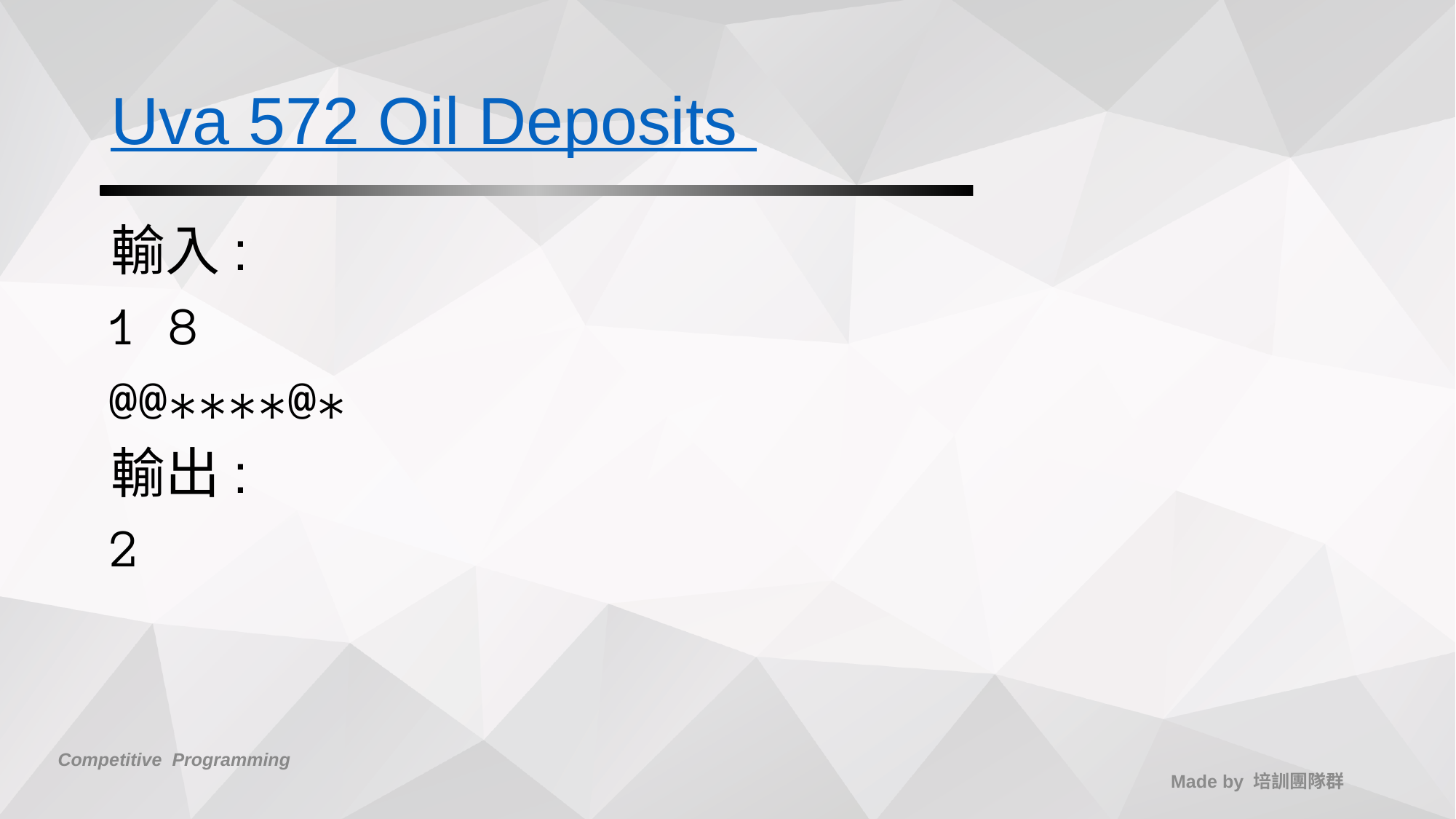

# Uva 572 Oil Deposits
輸入:
1 8
@@****@*
輸出:
2